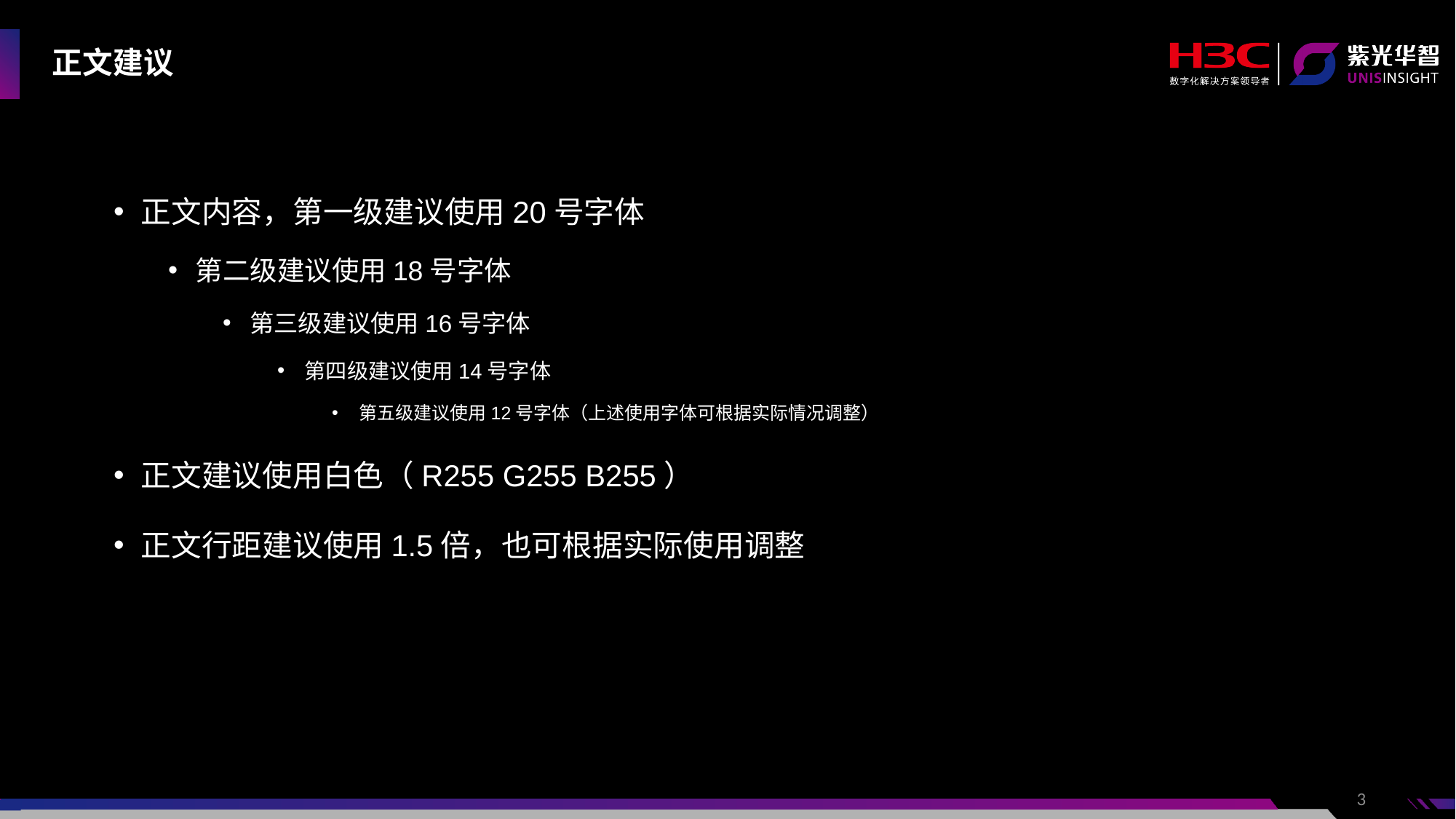

# 正文建议
正文内容，第一级建议使用20号字体
第二级建议使用18号字体
第三级建议使用16号字体
第四级建议使用14号字体
第五级建议使用12号字体（上述使用字体可根据实际情况调整）
正文建议使用白色（R255 G255 B255）
正文行距建议使用1.5倍，也可根据实际使用调整